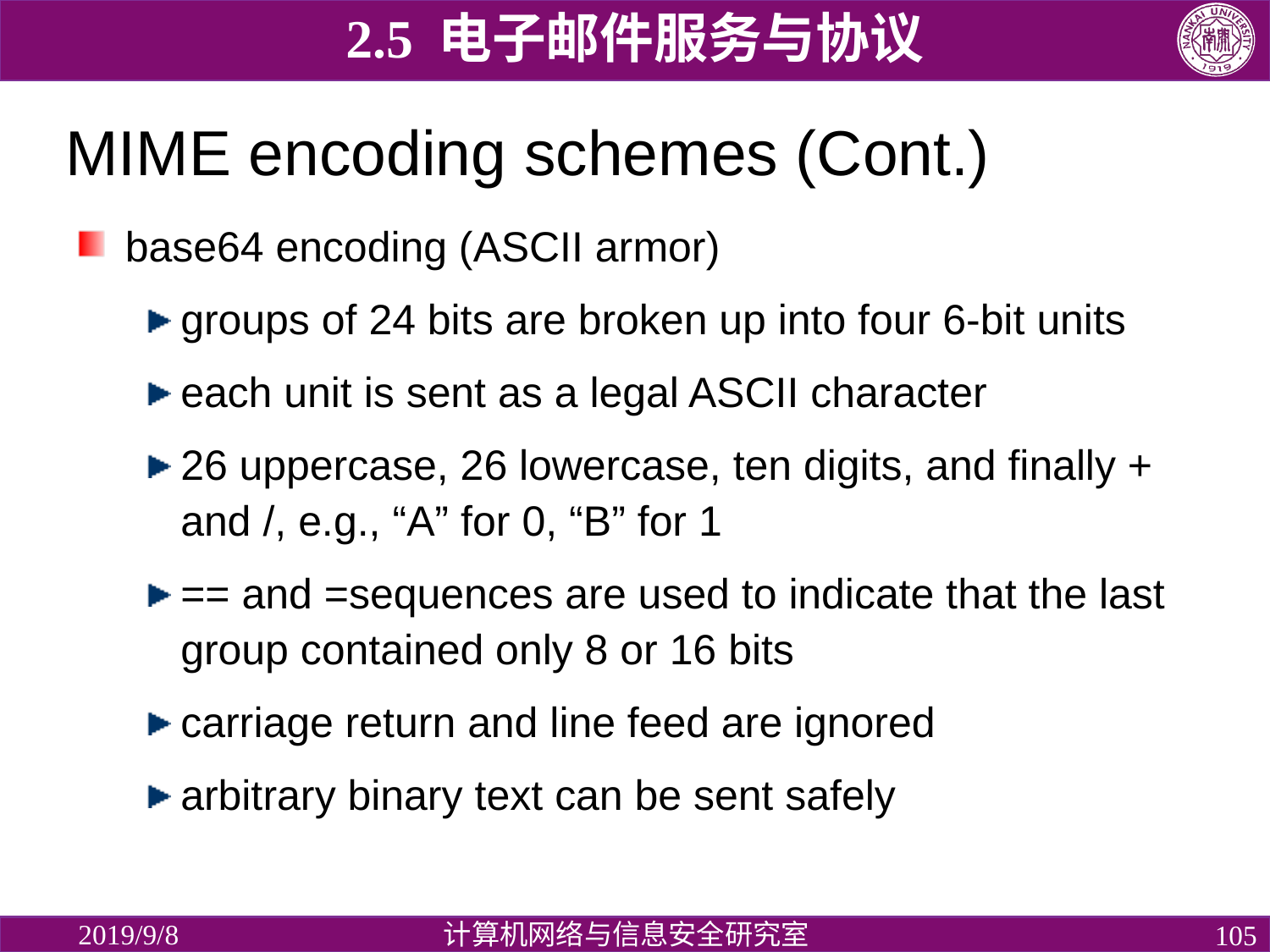

2.5 电子邮件服务与协议
# MIME encoding schemes (Cont.)
base64 encoding (ASCII armor)
groups of 24 bits are broken up into four 6-bit units
each unit is sent as a legal ASCII character
26 uppercase, 26 lowercase, ten digits, and finally + and /, e.g., “A” for 0, “B” for 1
== and =sequences are used to indicate that the last group contained only 8 or 16 bits
carriage return and line feed are ignored
arbitrary binary text can be sent safely